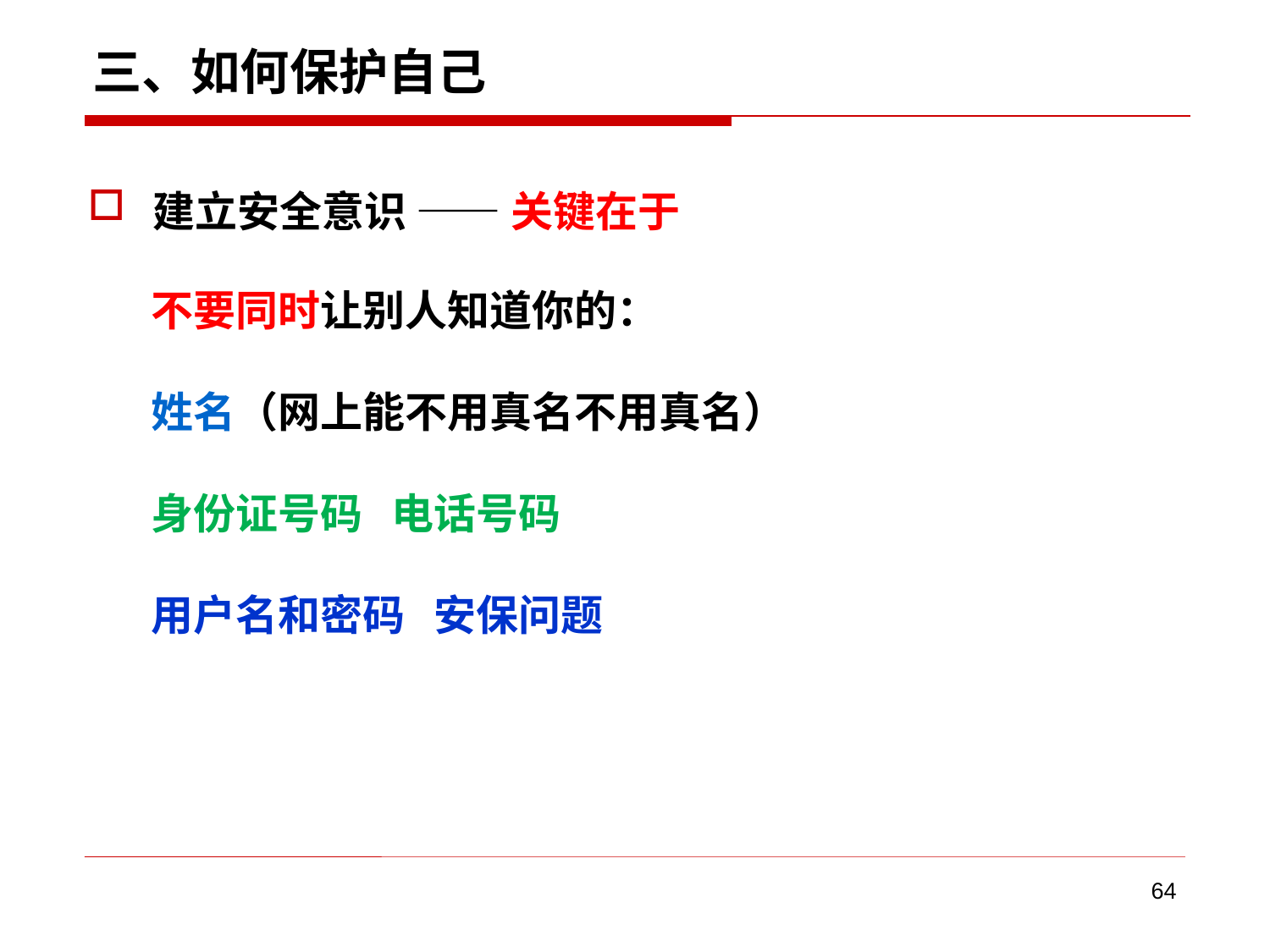

# 三、如何保护自己
建立安全意识 —— 关键在于
不要同时让别人知道你的：

姓名（网上能不用真名不用真名）

身份证号码   电话号码

用户名和密码   安保问题